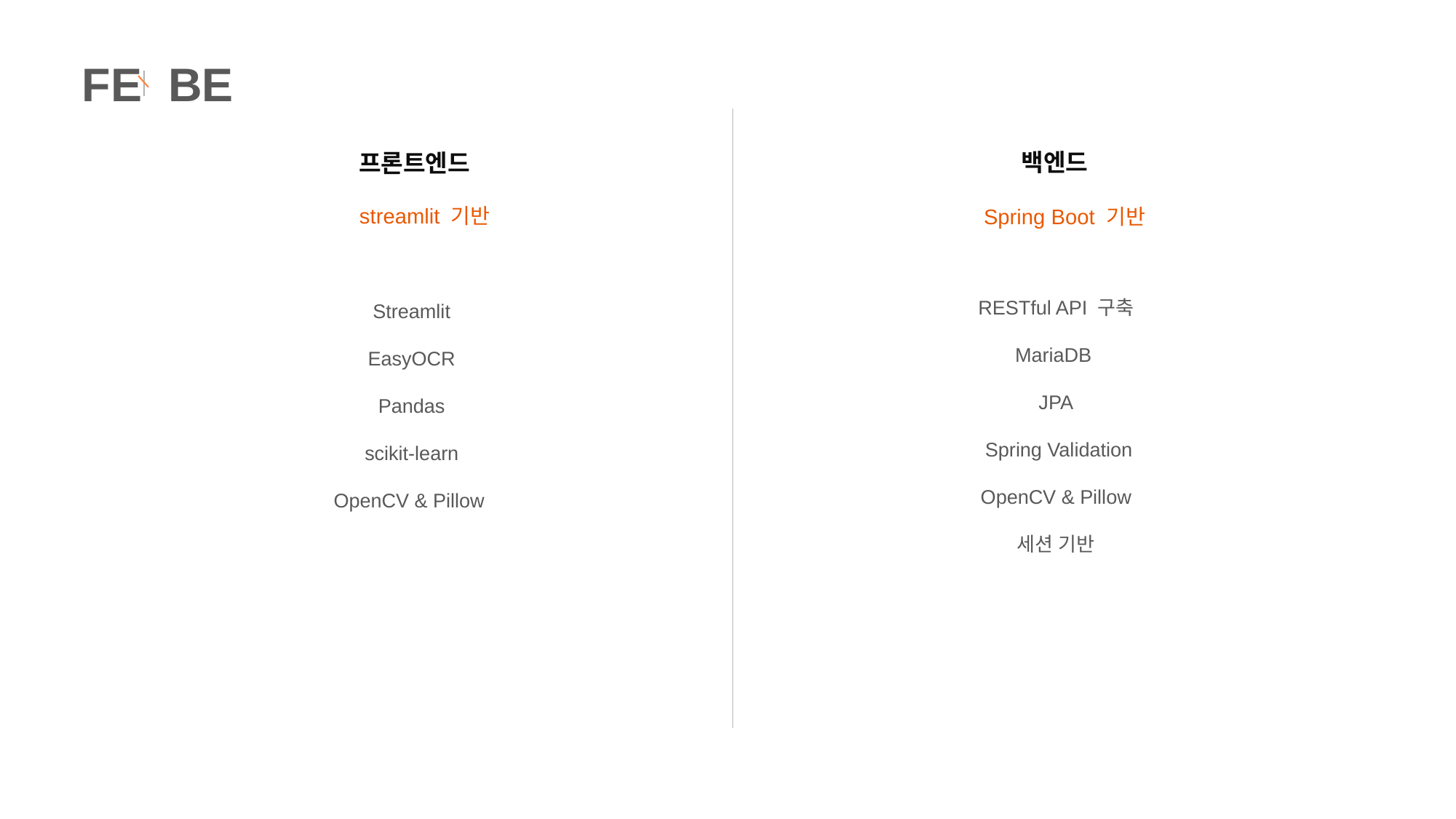

FE  BE
백엔드
프론트엔드
streamlit 기반
Spring Boot 기반
RESTful API 구축

MariaDB

JPA

 Spring Validation

OpenCV & Pillow

세션 기반

 Streamlit

 EasyOCR

 Pandas

 scikit-learn

OpenCV & Pillow